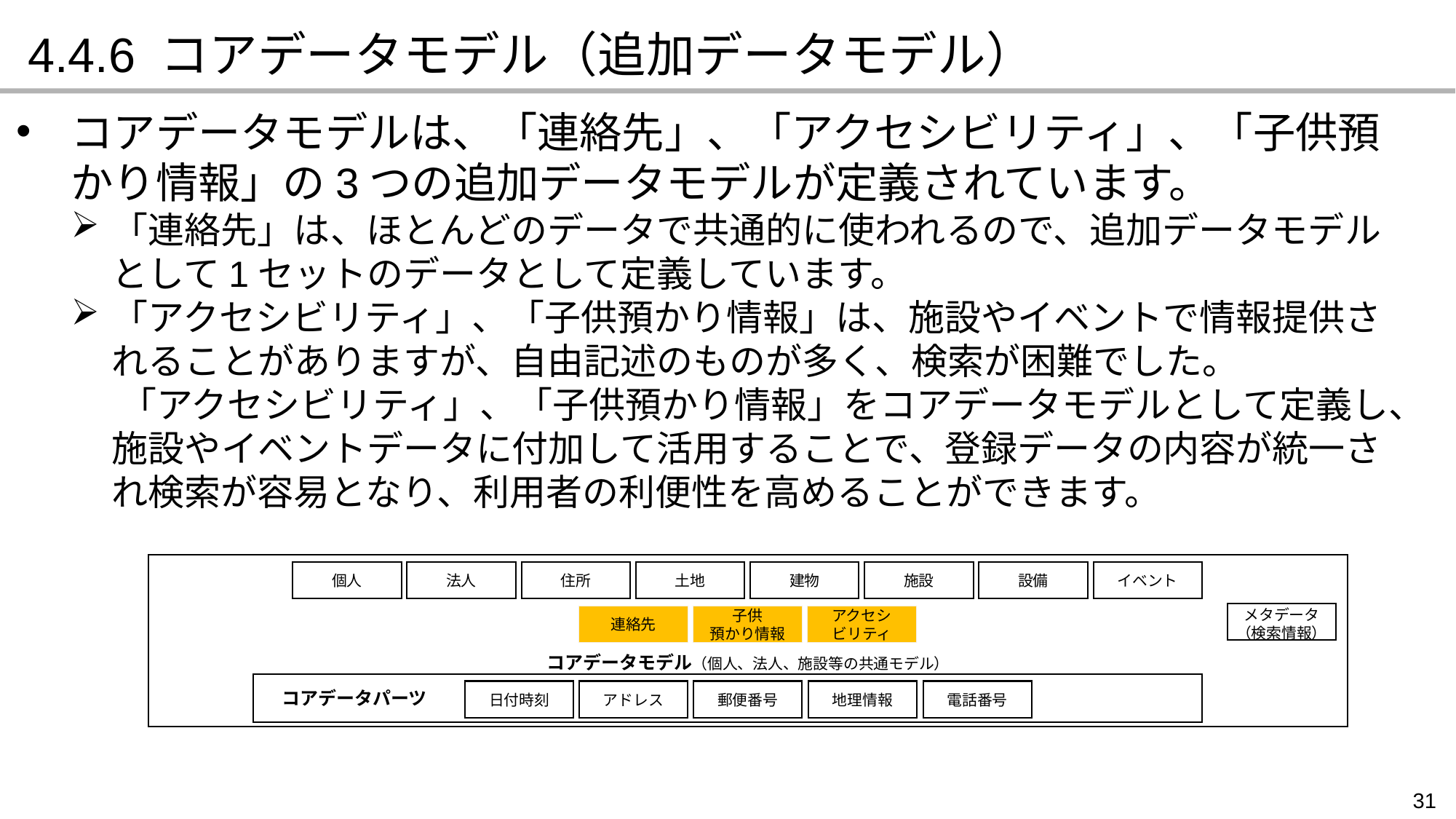

4.4.6 コアデータモデル（追加データモデル）
コアデータモデルは、「連絡先」、「アクセシビリティ」、「子供預かり情報」の3つの追加データモデルが定義されています。
「連絡先」は、ほとんどのデータで共通的に使われるので、追加データモデルとして1セットのデータとして定義しています。
「アクセシビリティ」、「子供預かり情報」は、施設やイベントで情報提供されることがありますが、自由記述のものが多く、検索が困難でした。
 「アクセシビリティ」、「子供預かり情報」をコアデータモデルとして定義し、施設やイベントデータに付加して活用することで、登録データの内容が統一され検索が容易となり、利用者の利便性を高めることができます。

コアデータモデル（個人、法人、施設等の共通モデル）
個人
法人
住所
土地
建物
施設
設備
イベント
メタデータ
（検索情報）
連絡先
子供
預かり情報
アクセシ
ビリティ
　コアデータパーツ
日付時刻
アドレス
郵便番号
地理情報
電話番号
31